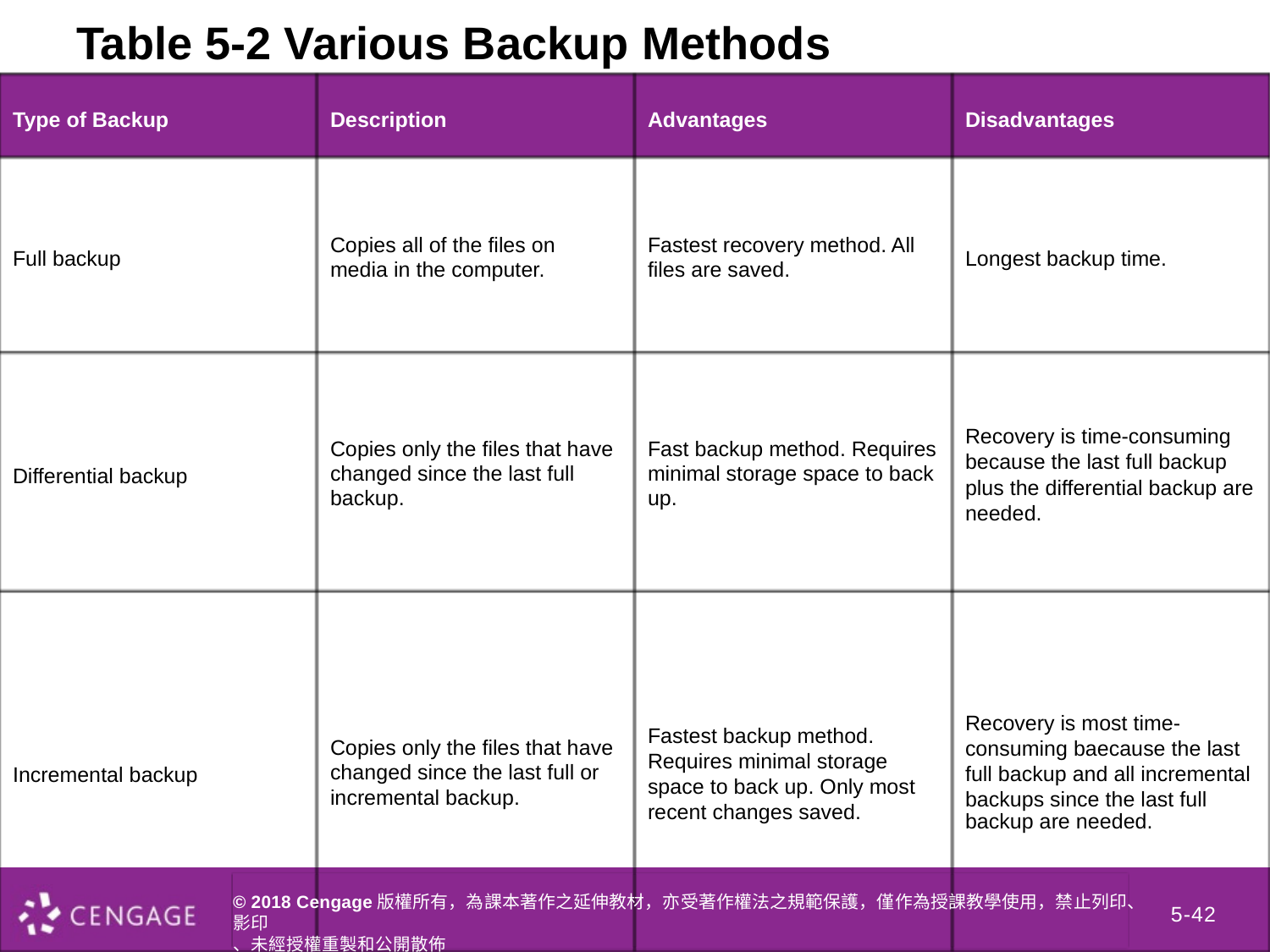

Table 5-2 Various Backup Methods

Type of Backup
Description
Advantages
Disadvantages
Copies all of the files on media in the computer.
Fastest recovery method. All files are saved.
Full backup
Longest backup time.
Recovery is time-consuming because the last full backup plus the differential backup are needed.
Copies only the files that have changed since the last full backup.
Fast backup method. Requires minimal storage space to back up.
Differential backup
Recovery is most time- consuming baecause the last full backup and all incremental backups since the last full
backup are needed.
Fastest backup method. Requires minimal storage space to back up. Only most recent changes saved.
Copies only the files that have changed since the last full or incremental backup.
Incremental backup

© 2018 Cengage版權所有，為課本著作之延伸教材，亦受著作權法之規範保護，僅作為授課教學使用，禁止列印、影印
、未經授權重製和公開散佈
5-42